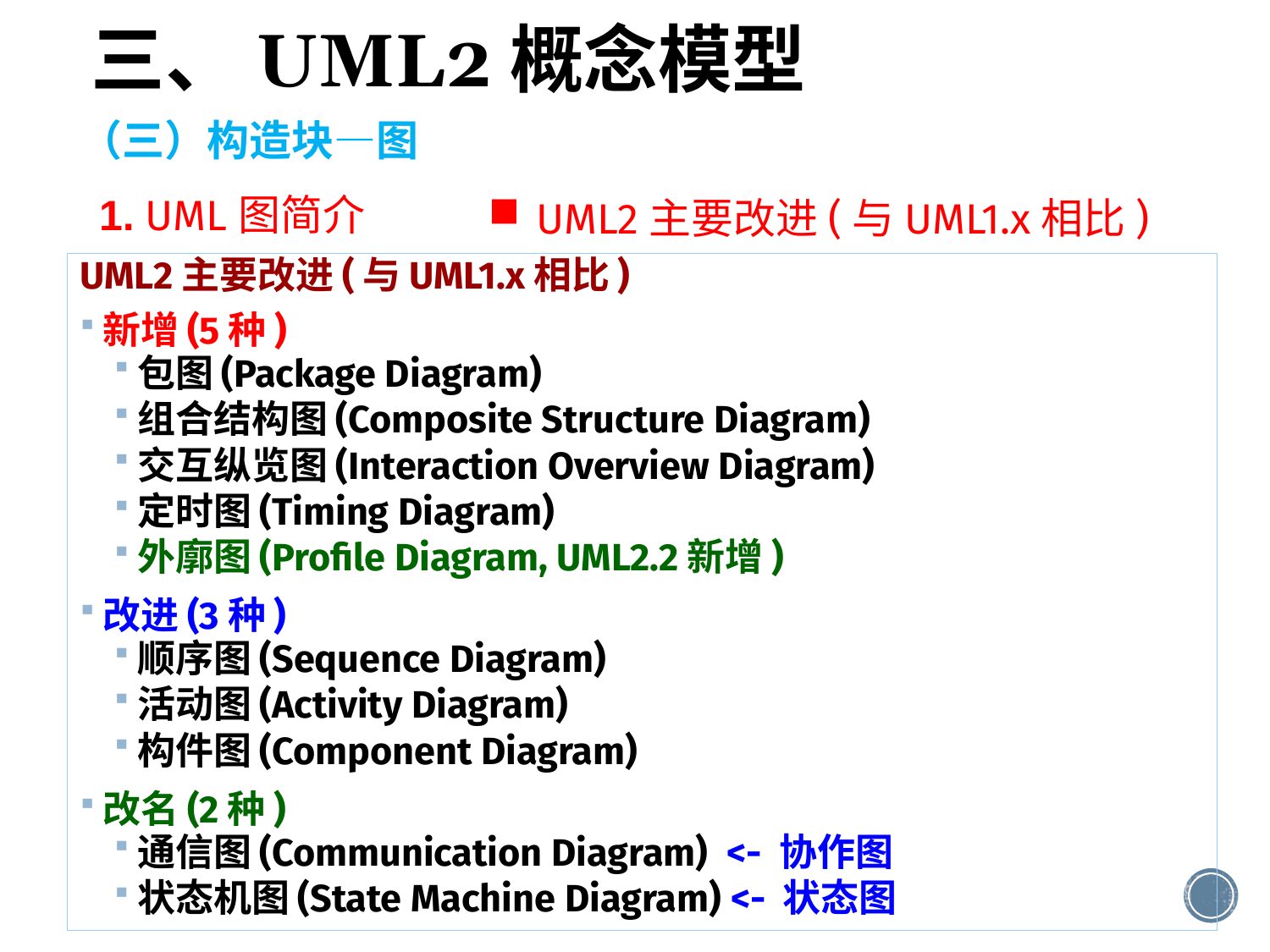

三、UML2概念模型
（三）构造块—图
1. UML图简介
UML2主要改进(与UML1.x相比)
UML2主要改进(与UML1.x相比)
新增(5种)
包图(Package Diagram)
组合结构图(Composite Structure Diagram)
交互纵览图(Interaction Overview Diagram)
定时图(Timing Diagram)
外廓图(Profile Diagram, UML2.2新增)
改进(3种)
顺序图(Sequence Diagram)
活动图(Activity Diagram)
构件图(Component Diagram)
改名(2种)
通信图(Communication Diagram)  <- 协作图
状态机图(State Machine Diagram) <- 状态图